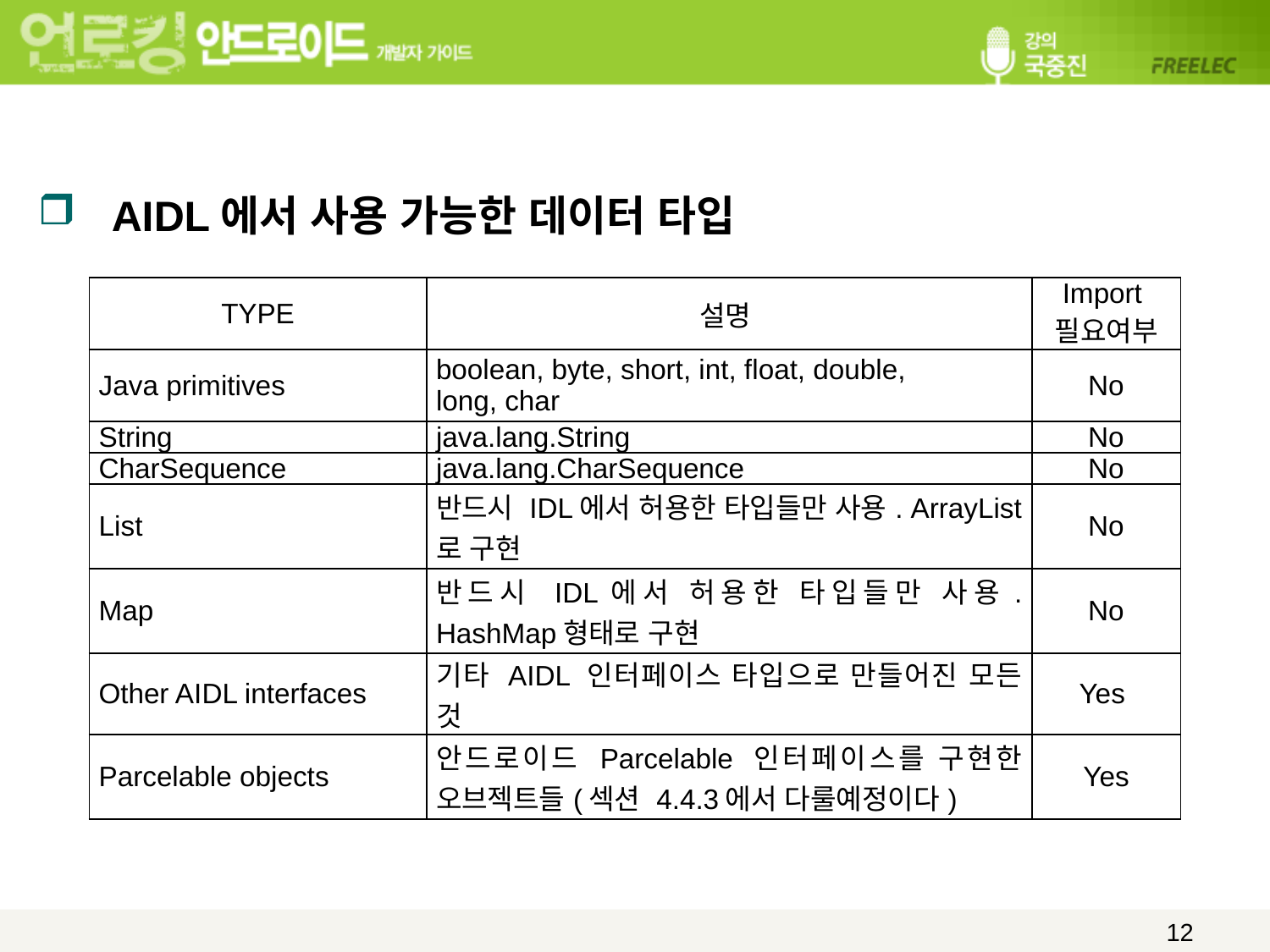

#
AIDL에서 사용 가능한 데이터 타입
| TYPE | 설명 | Import 필요여부 |
| --- | --- | --- |
| Java primitives | boolean, byte, short, int, float, double, long, char | No |
| String | java.lang.String | No |
| CharSequence | java.lang.CharSequence | No |
| List | 반드시 IDL에서 허용한 타입들만 사용. ArrayList로 구현 | No |
| Map | 반드시 IDL에서 허용한 타입들만 사용. HashMap형태로 구현 | No |
| Other AIDL interfaces | 기타 AIDL 인터페이스 타입으로 만들어진 모든 것 | Yes |
| Parcelable objects | 안드로이드 Parcelable 인터페이스를 구현한 오브젝트들(섹션 4.4.3에서 다룰예정이다) | Yes |
12